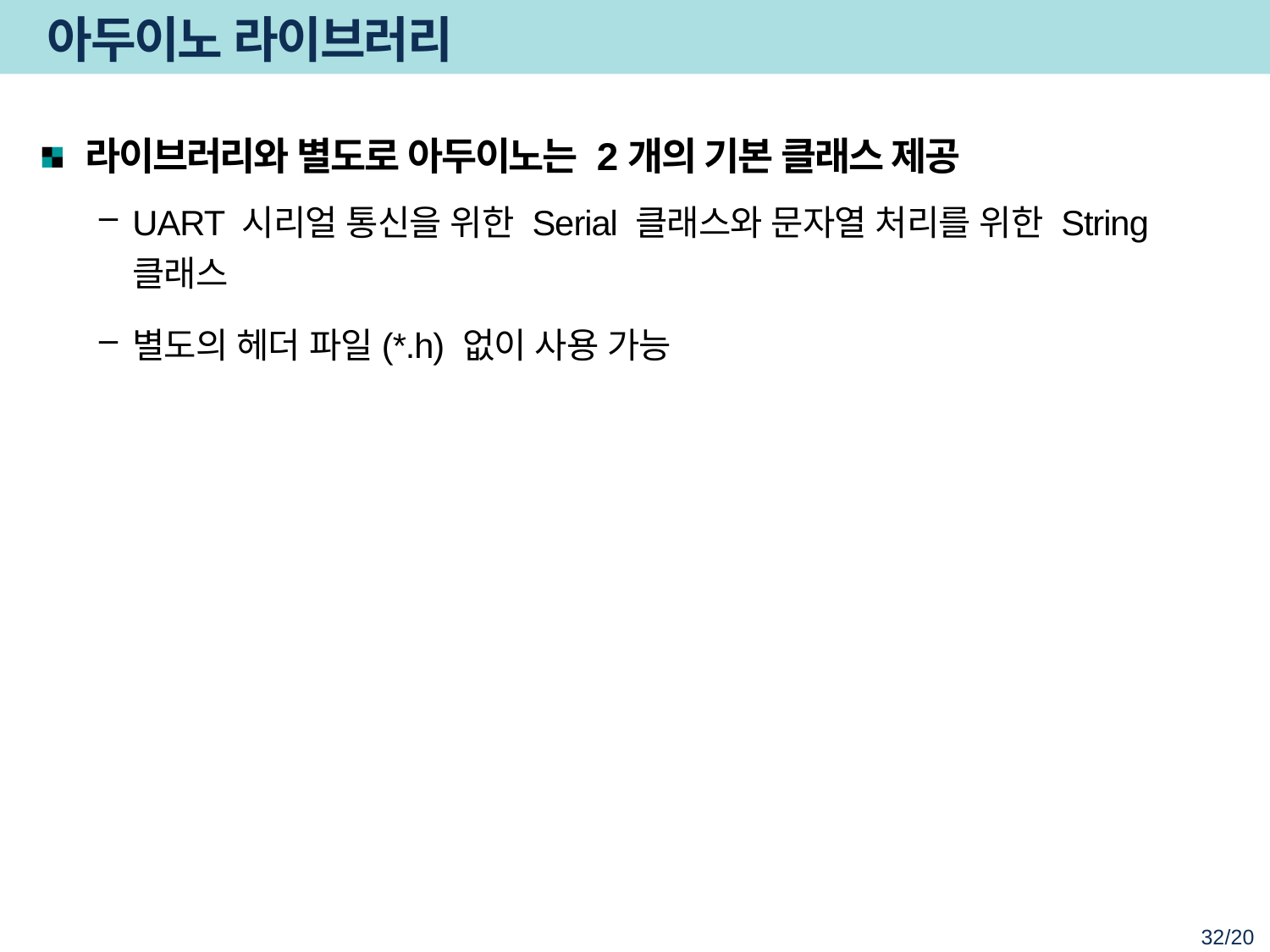

# 아두이노 라이브러리
라이브러리와 별도로 아두이노는 2개의 기본 클래스 제공
UART 시리얼 통신을 위한 Serial 클래스와 문자열 처리를 위한 String 클래스
별도의 헤더 파일(*.h) 없이 사용 가능